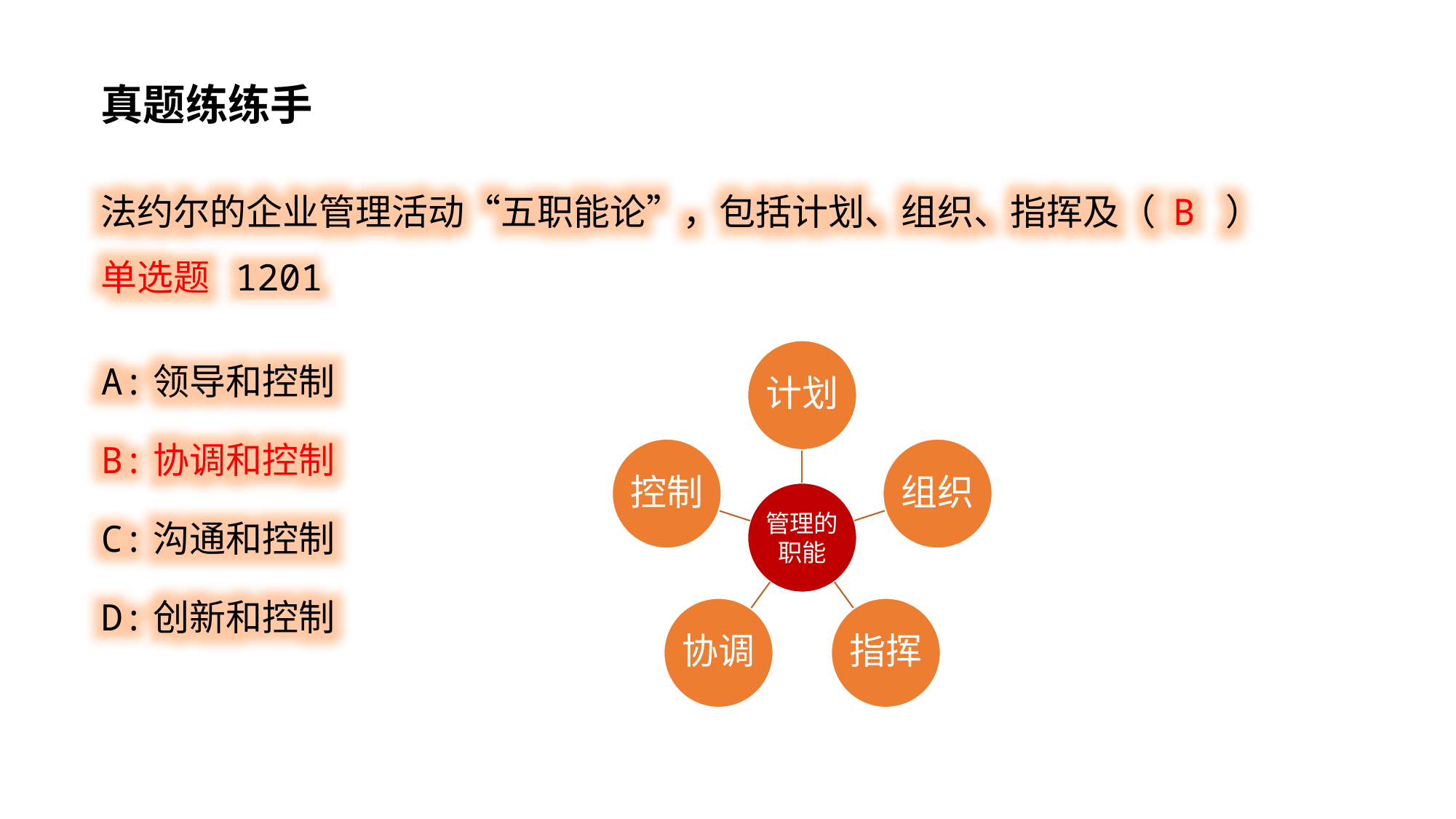

真题练练手
法约尔的企业管理活动“五职能论”，包括计划、组织、指挥及（ B ）
单选题  1201

A:领导和控制

B:协调和控制

C:沟通和控制

D:创新和控制
管理的职能

计划

组织

指挥

协调

控制